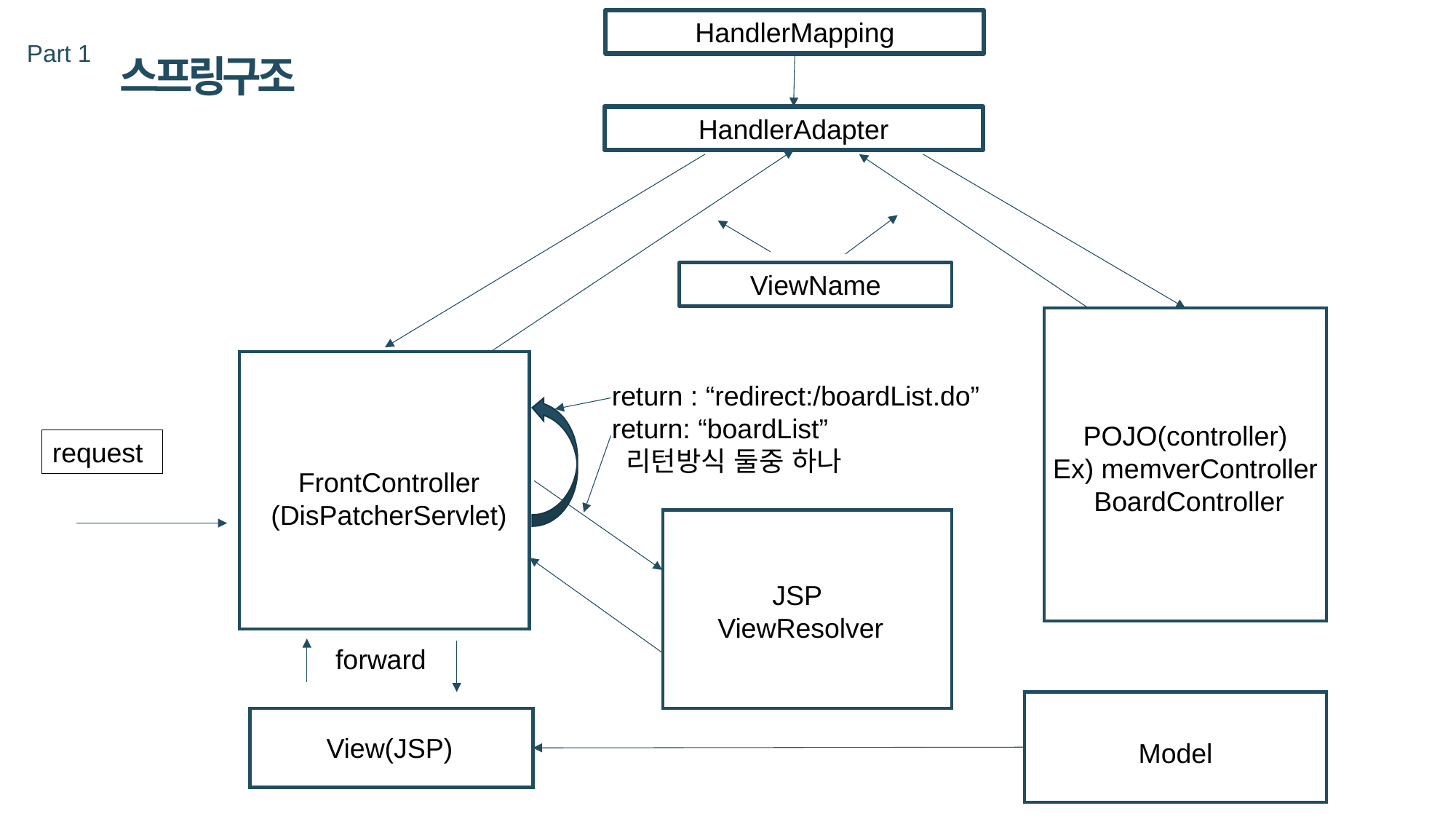

HandlerMapping
Part 1
스프링구조
HandlerAdapter
ViewName

return : “redirect:/boardList.do”
return: “boardList”
 리턴방식 둘중 하나

POJO(controller)
Ex) memverController
 BoardController
request
FrontController
(DisPatcherServlet)

JSP
ViewResolver
forward

View(JSP)
Model